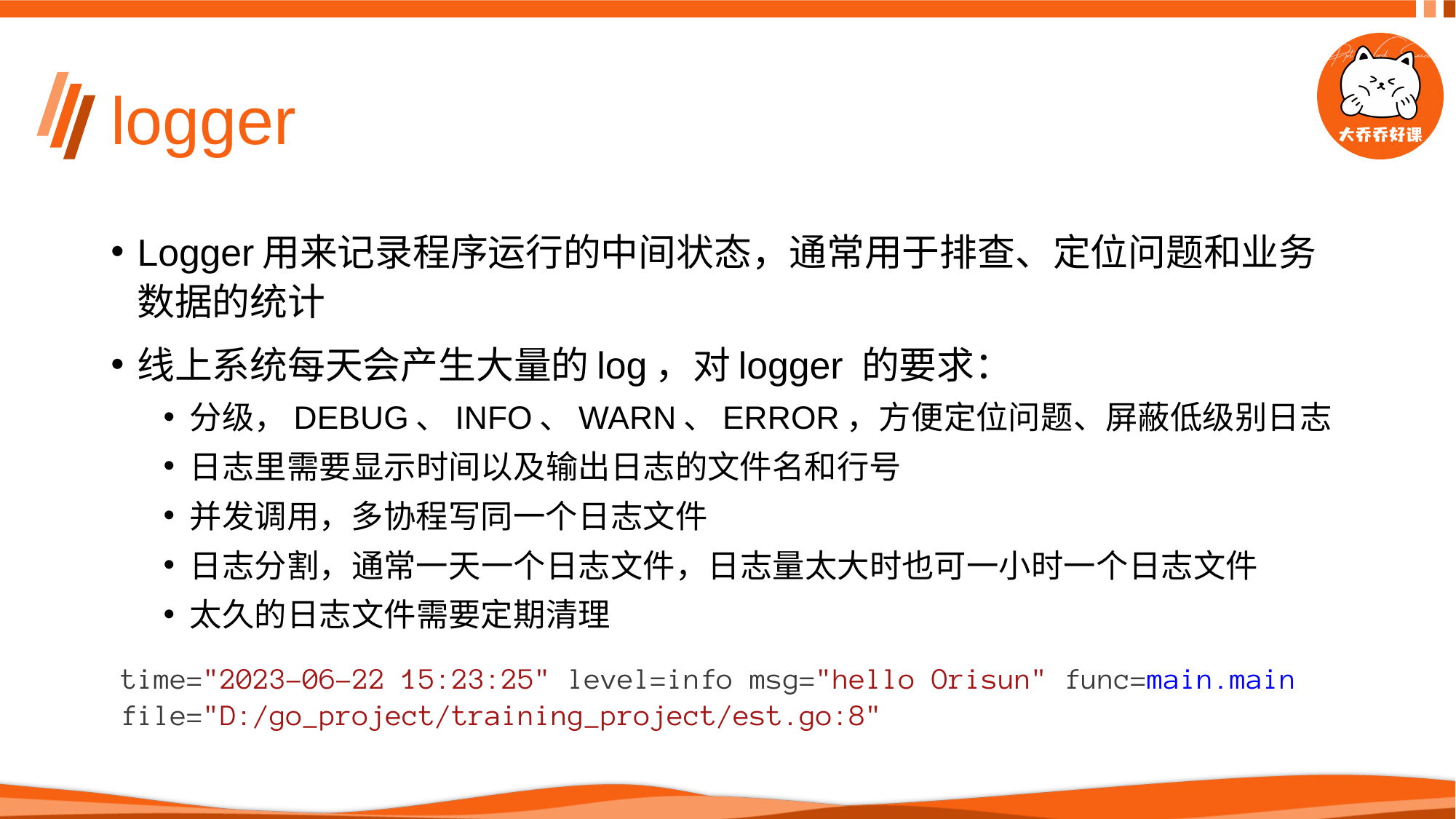

# logger
Logger用来记录程序运行的中间状态，通常用于排查、定位问题和业务数据的统计
线上系统每天会产生大量的log，对logger 的要求：
分级，DEBUG、INFO、WARN、ERROR，方便定位问题、屏蔽低级别日志
日志里需要显示时间以及输出日志的文件名和行号
并发调用，多协程写同一个日志文件
日志分割，通常一天一个日志文件，日志量太大时也可一小时一个日志文件
太久的日志文件需要定期清理

time="2023-06-22 15:23:25" level=info msg="hello Orisun" func=main.main
file="D:/go_project/training_project/est.go:8"